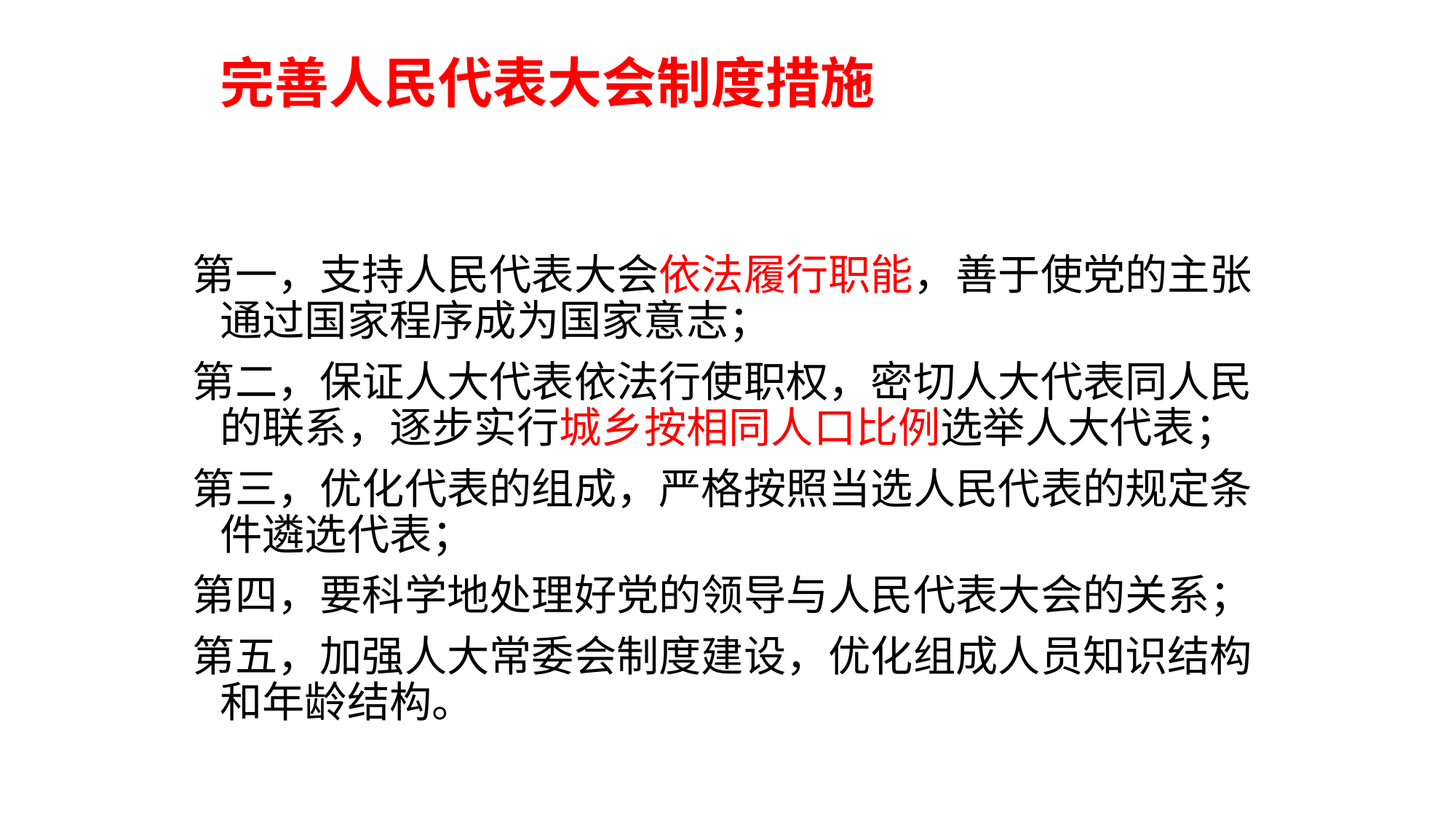

完善人民代表大会制度措施

第一，支持人民代表大会依法履行职能，善于使党的主张通过国家程序成为国家意志；
第二，保证人大代表依法行使职权，密切人大代表同人民的联系，逐步实行城乡按相同人口比例选举人大代表；
第三，优化代表的组成，严格按照当选人民代表的规定条件遴选代表；
第四，要科学地处理好党的领导与人民代表大会的关系；
第五，加强人大常委会制度建设，优化组成人员知识结构和年龄结构。